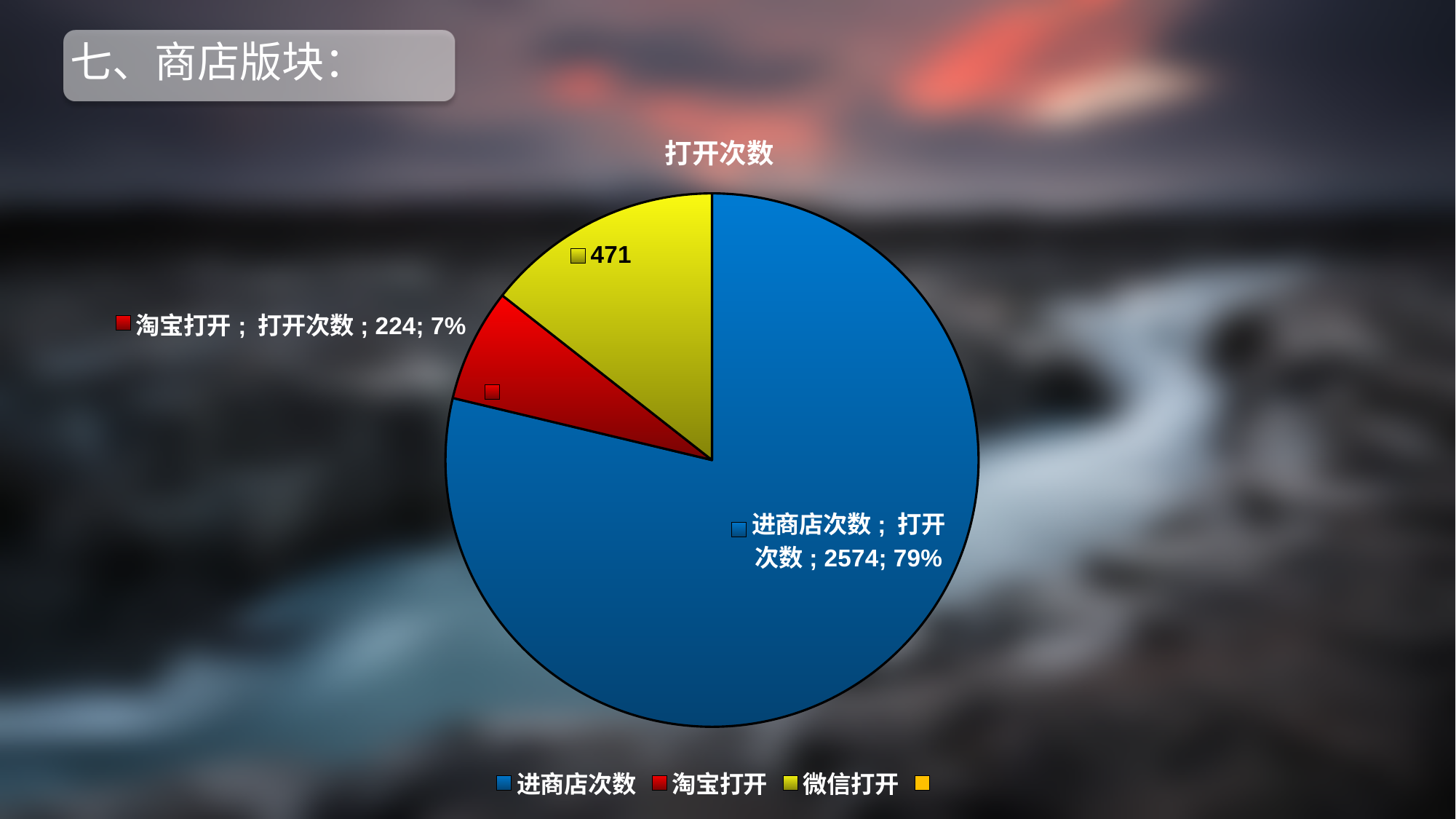

# 七、商店版块：

### Chart: 打开次数

| Category | 打开次数 |
|---|---|
| 进商店次数 | 2574.0 |
| 淘宝打开 | 224.0 |
| 微信打开 | 471.0 |
|  | None |